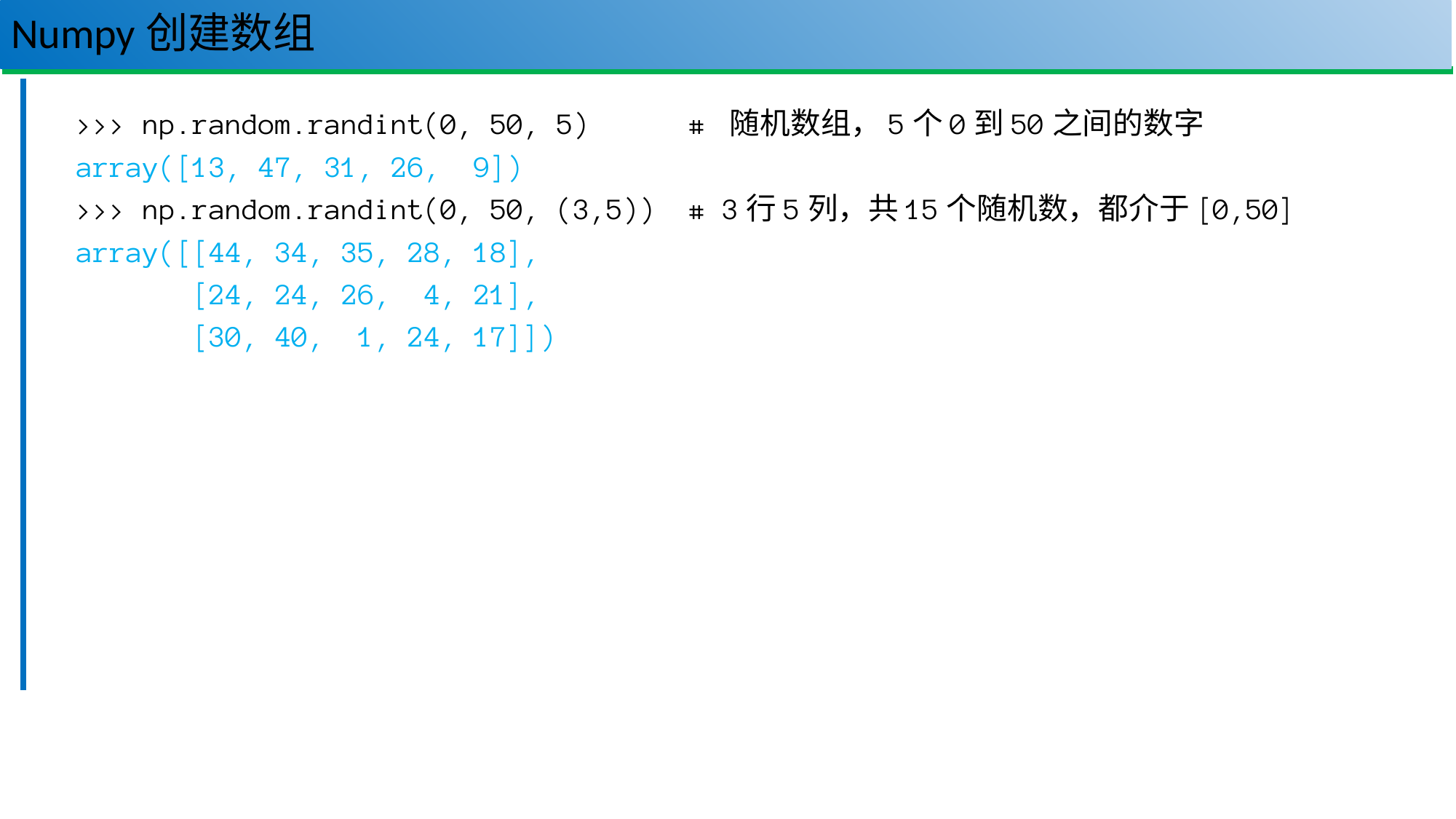

# Numpy创建数组
36
>>> np.random.randint(0, 50, 5)      # 随机数组，5个0到50之间的数字
array([13, 47, 31, 26,  9])
>>> np.random.randint(0, 50, (3,5))  # 3行5列，共15个随机数，都介于[0,50]
array([[44, 34, 35, 28, 18],
       [24, 24, 26,  4, 21],
       [30, 40,  1, 24, 17]])